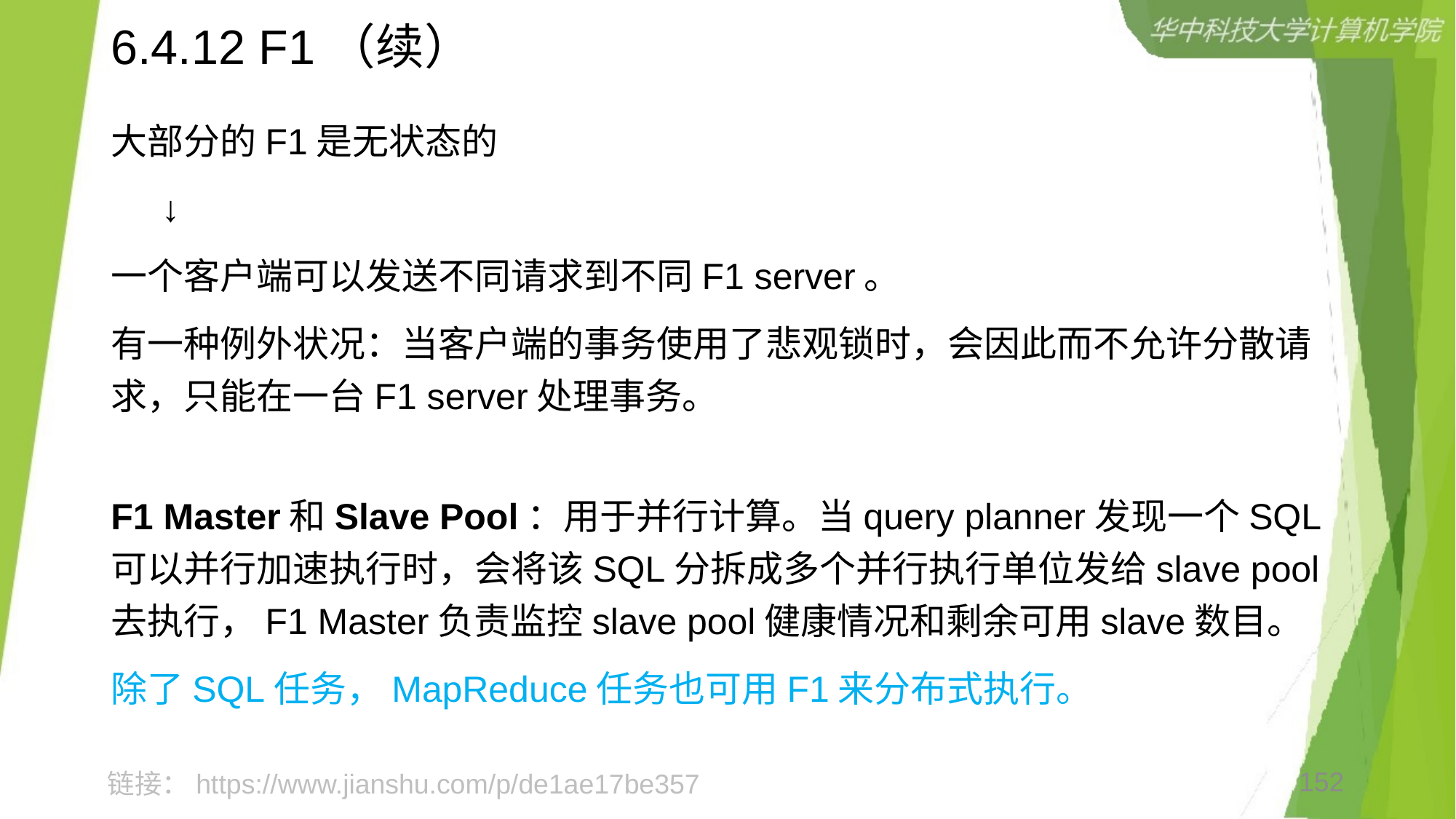

# 6.4.12 F1（续）
大部分的F1是无状态的
     ↓
一个客户端可以发送不同请求到不同F1 server。
有一种例外状况：当客户端的事务使用了悲观锁时，会因此而不允许分散请求，只能在一台F1 server处理事务。
F1 Master和Slave Pool：用于并行计算。当query planner发现一个SQL可以并行加速执行时，会将该SQL分拆成多个并行执行单位发给slave pool去执行，F1 Master负责监控slave pool健康情况和剩余可用slave数目。
除了SQL任务，MapReduce任务也可用F1来分布式执行。
152
链接：https://www.jianshu.com/p/de1ae17be357